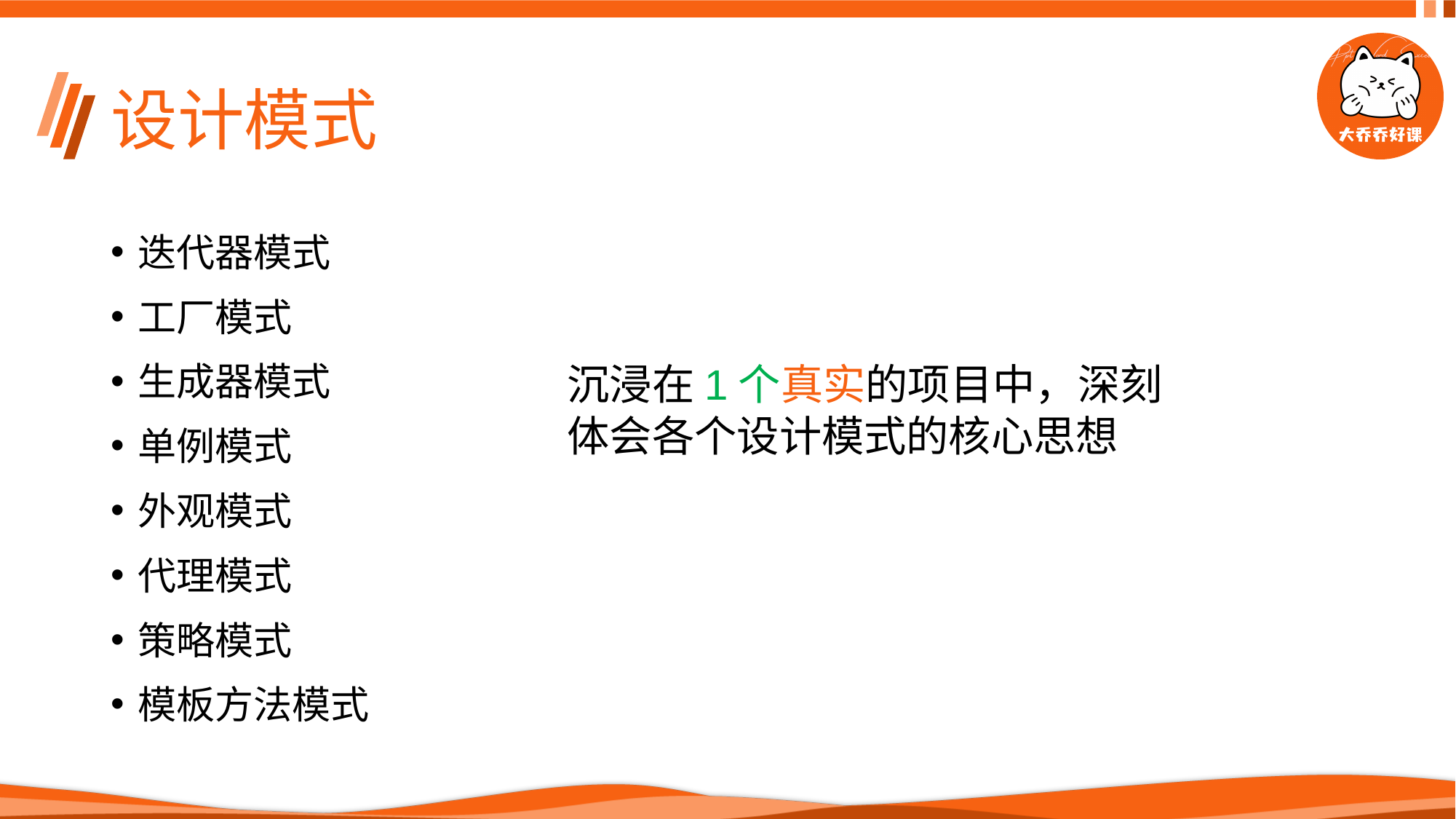

# 设计模式
迭代器模式
工厂模式
生成器模式
单例模式
外观模式
代理模式
策略模式
模板方法模式
沉浸在1个真实的项目中，深刻体会各个设计模式的核心思想